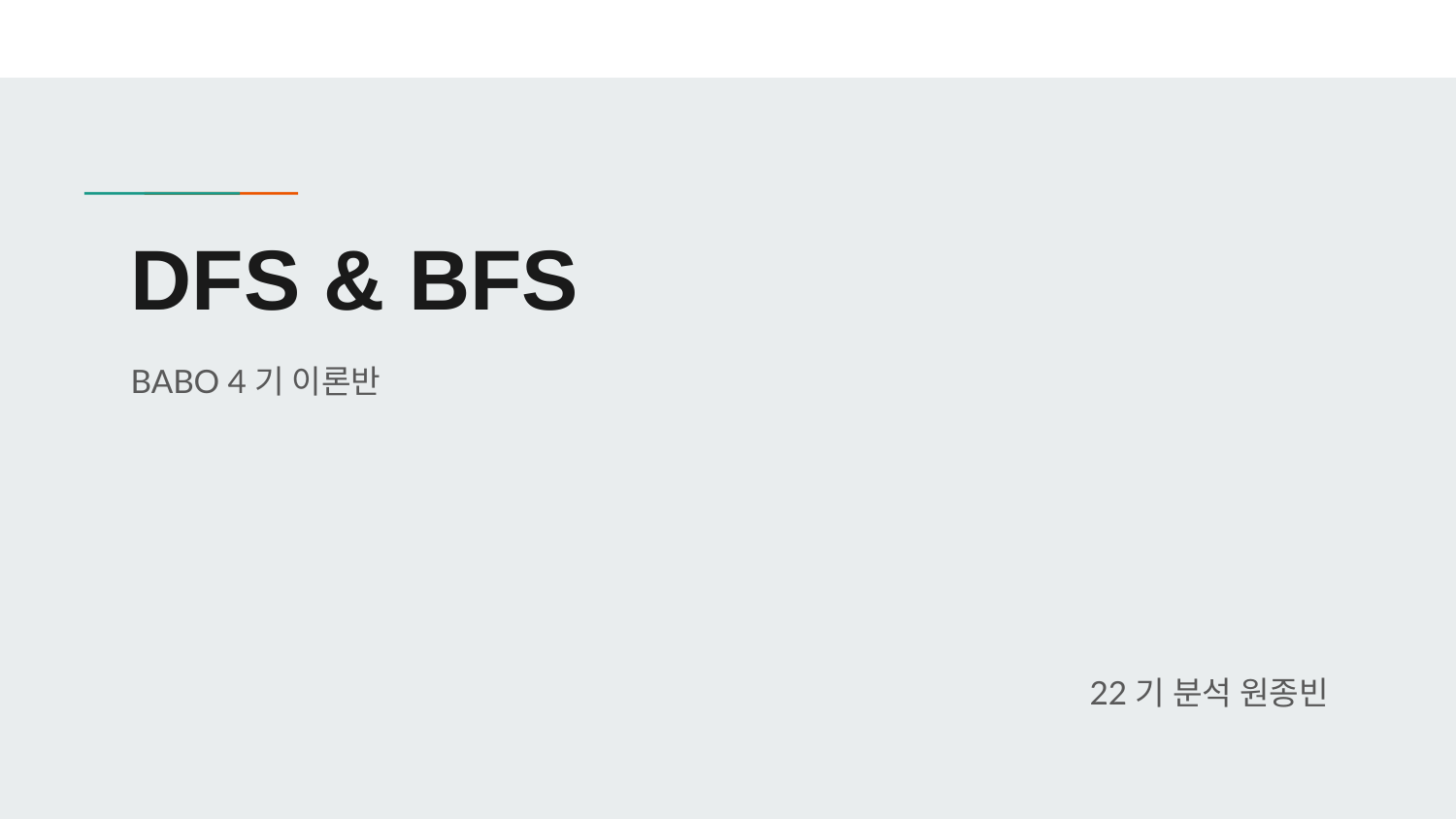

# DFS & BFS
BABO 4기 이론반
22기 분석 원종빈